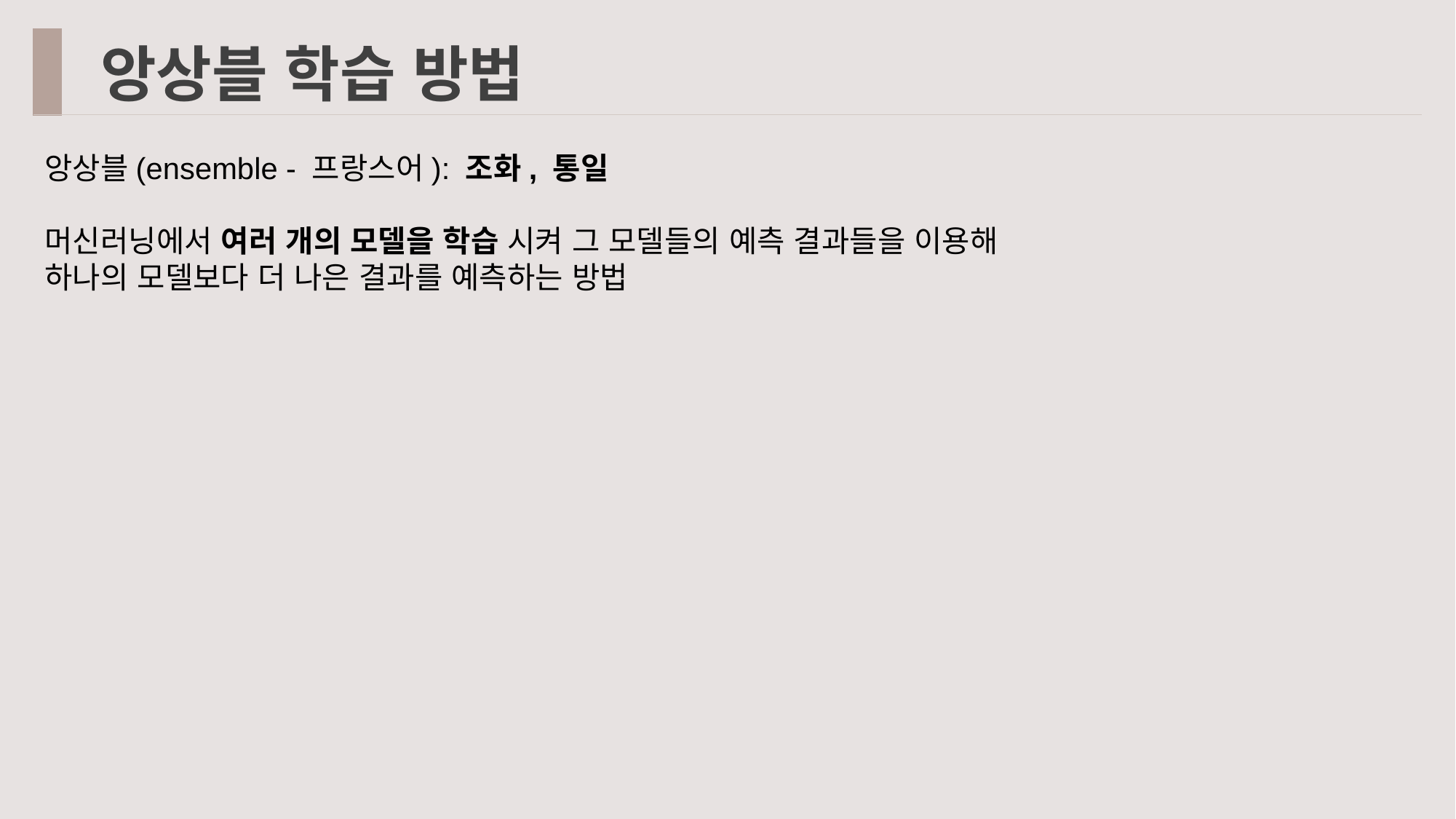

앙상블 학습 방법
앙상블(ensemble - 프랑스어): 조화, 통일

머신러닝에서 여러 개의 모델을 학습 시켜 그 모델들의 예측 결과들을 이용해
하나의 모델보다 더 나은 결과를 예측하는 방법